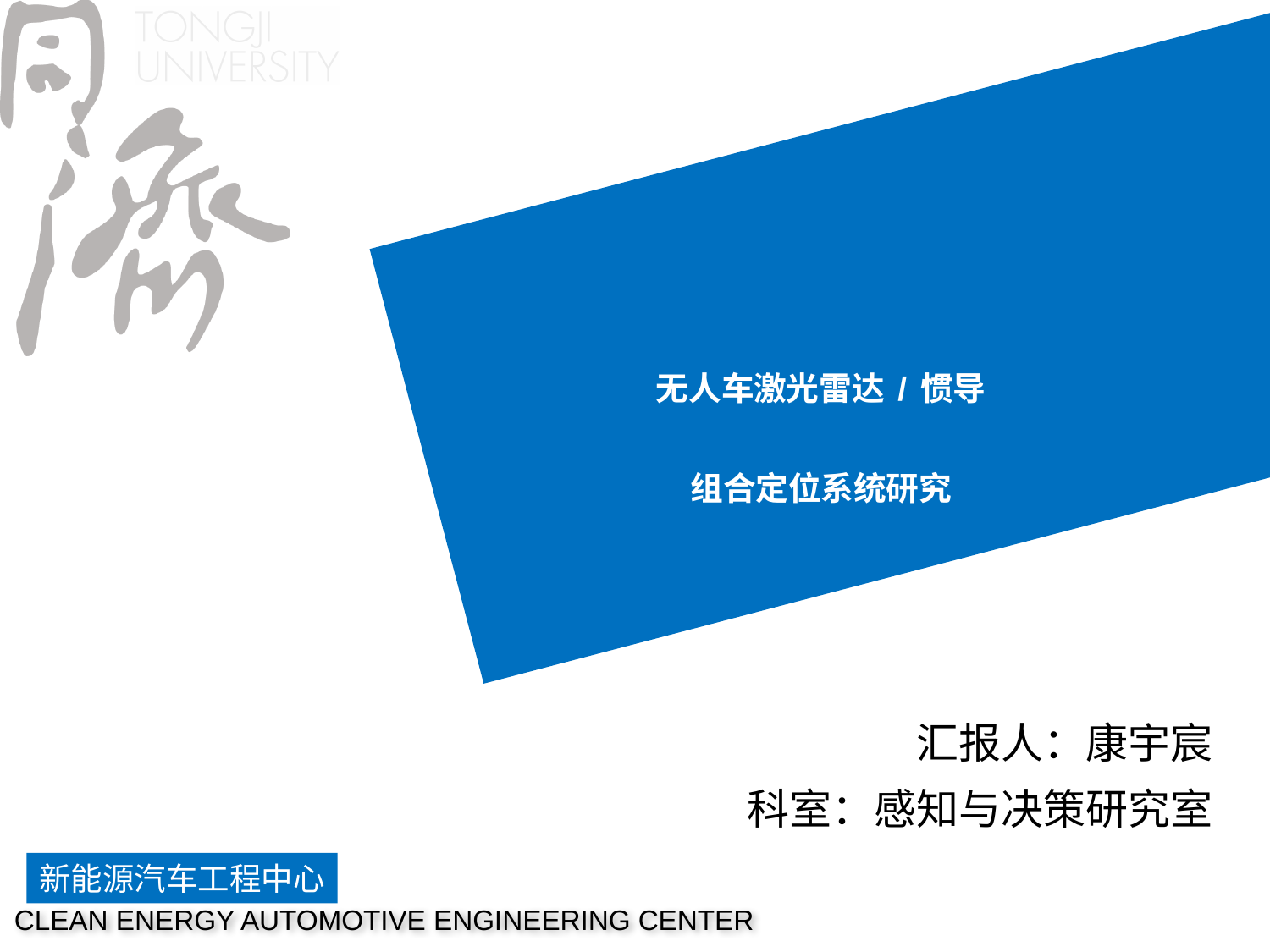

无人车激光雷达/惯导
组合定位系统研究

汇报人：康宇宸
科室：感知与决策研究室
新能源汽车工程中心
CLEAN ENERGY AUTOMOTIVE ENGINEERING CENTER